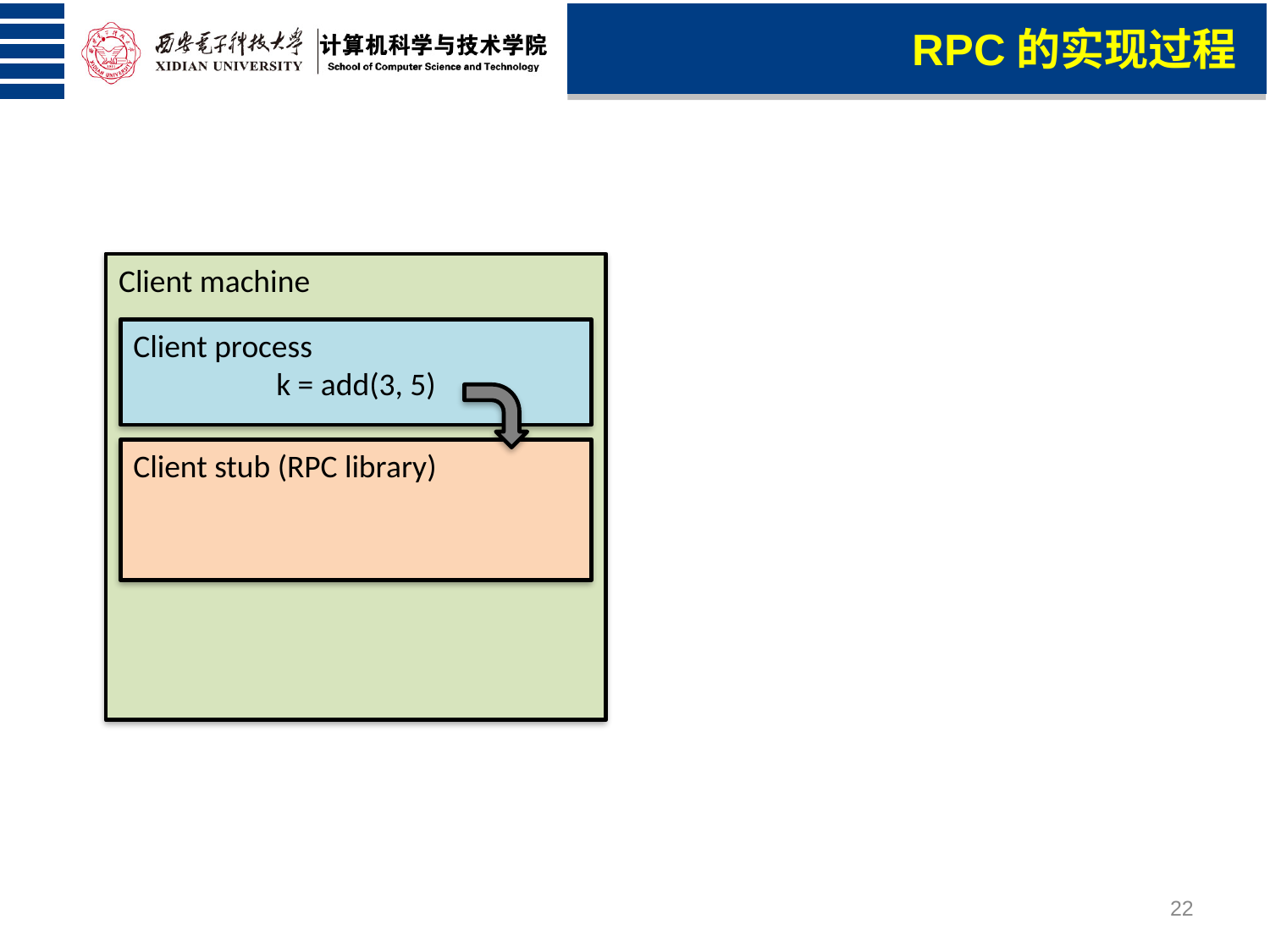

RPC的实现过程
Client machine
Client process
k = add(3, 5)

Client stub (RPC library)
22